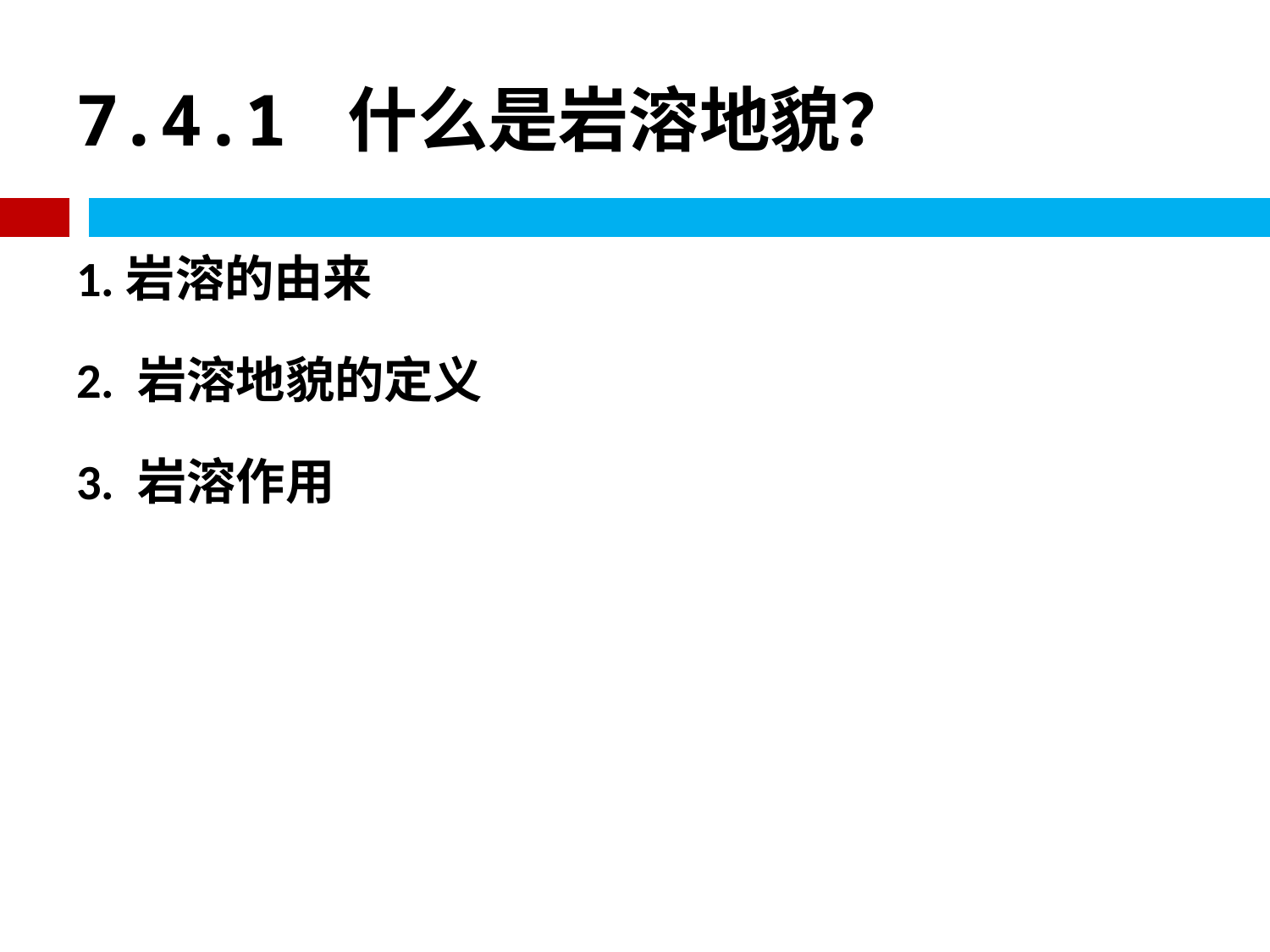

# 7.4.1 什么是岩溶地貌？
1.岩溶的由来
2. 岩溶地貌的定义
3. 岩溶作用